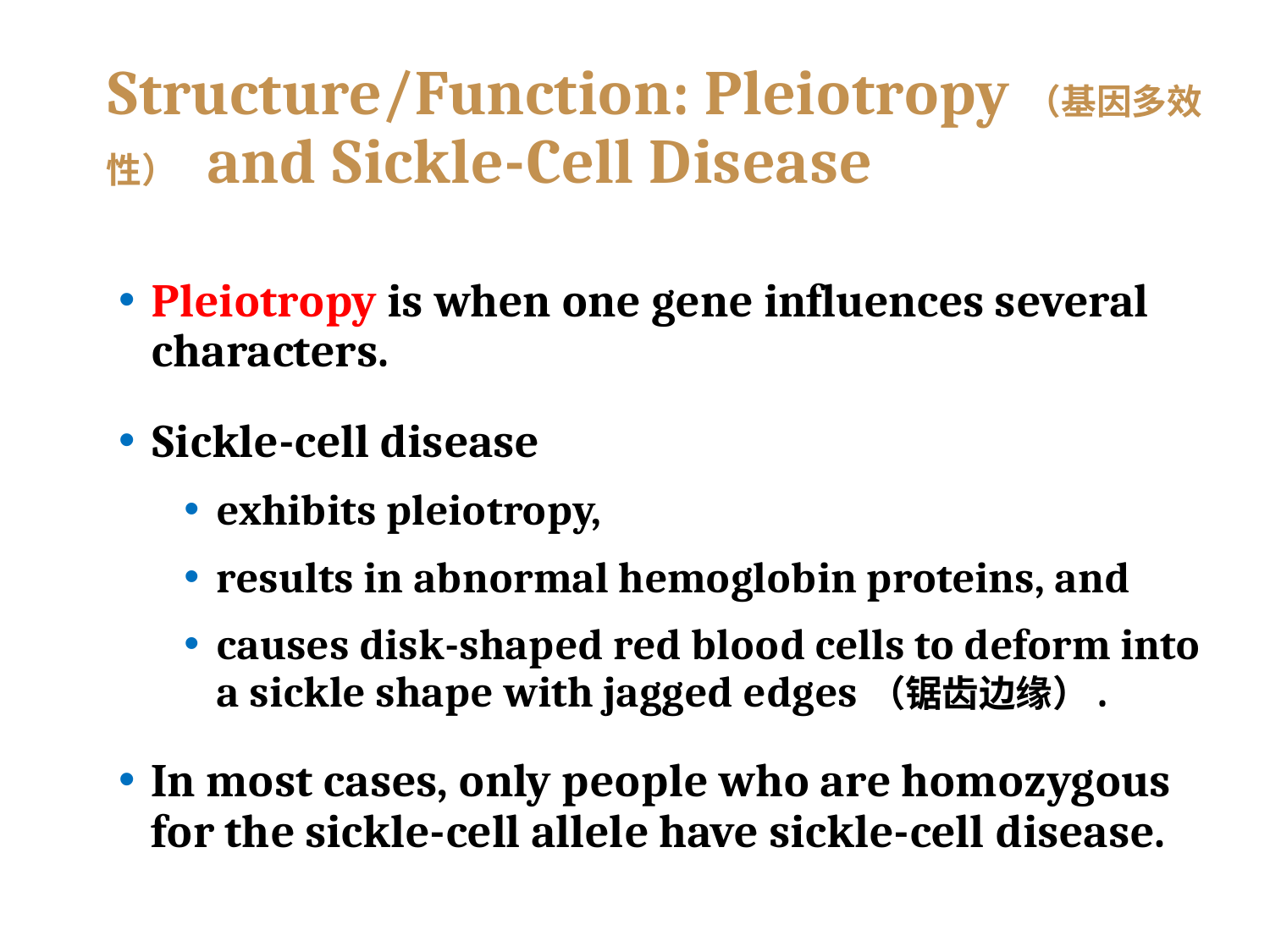

# Structure/Function: Pleiotropy（基因多效性） and Sickle-Cell Disease
Pleiotropy is when one gene influences several characters.
Sickle-cell disease
exhibits pleiotropy,
results in abnormal hemoglobin proteins, and
causes disk-shaped red blood cells to deform into a sickle shape with jagged edges（锯齿边缘）.
In most cases, only people who are homozygous for the sickle-cell allele have sickle-cell disease.